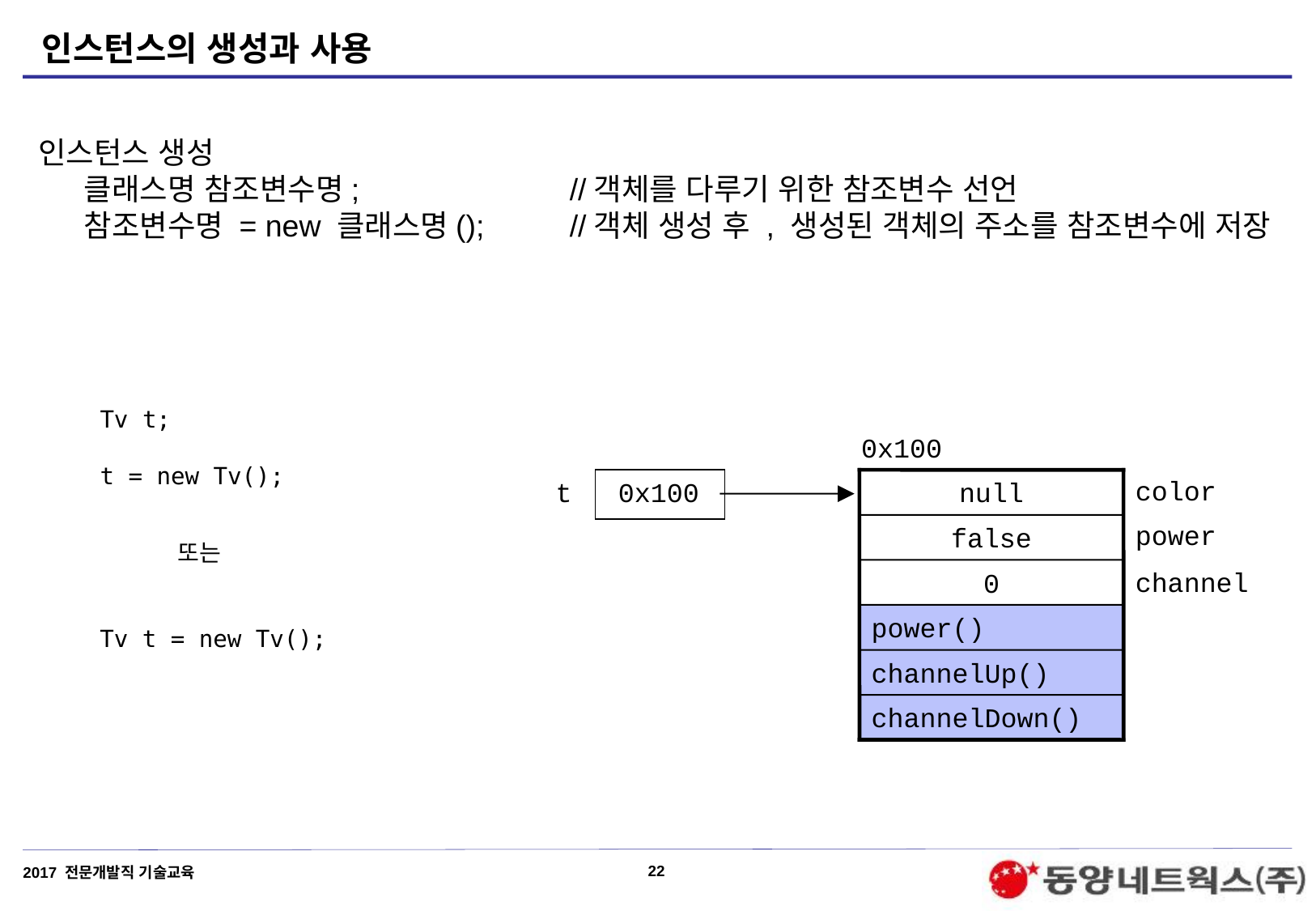

# 인스턴스의 생성과 사용
인스턴스 생성
	클래스명 참조변수명;		//객체를 다루기 위한 참조변수 선언
	참조변수명 = new 클래스명();	//객체 생성 후 , 생성된 객체의 주소를 참조변수에 저장

Tv t;
0x100
color
null

power
false

channel
0

power()

channelUp()

channelDown()

t = new Tv();
t

0x100

또는
Tv t = new Tv();